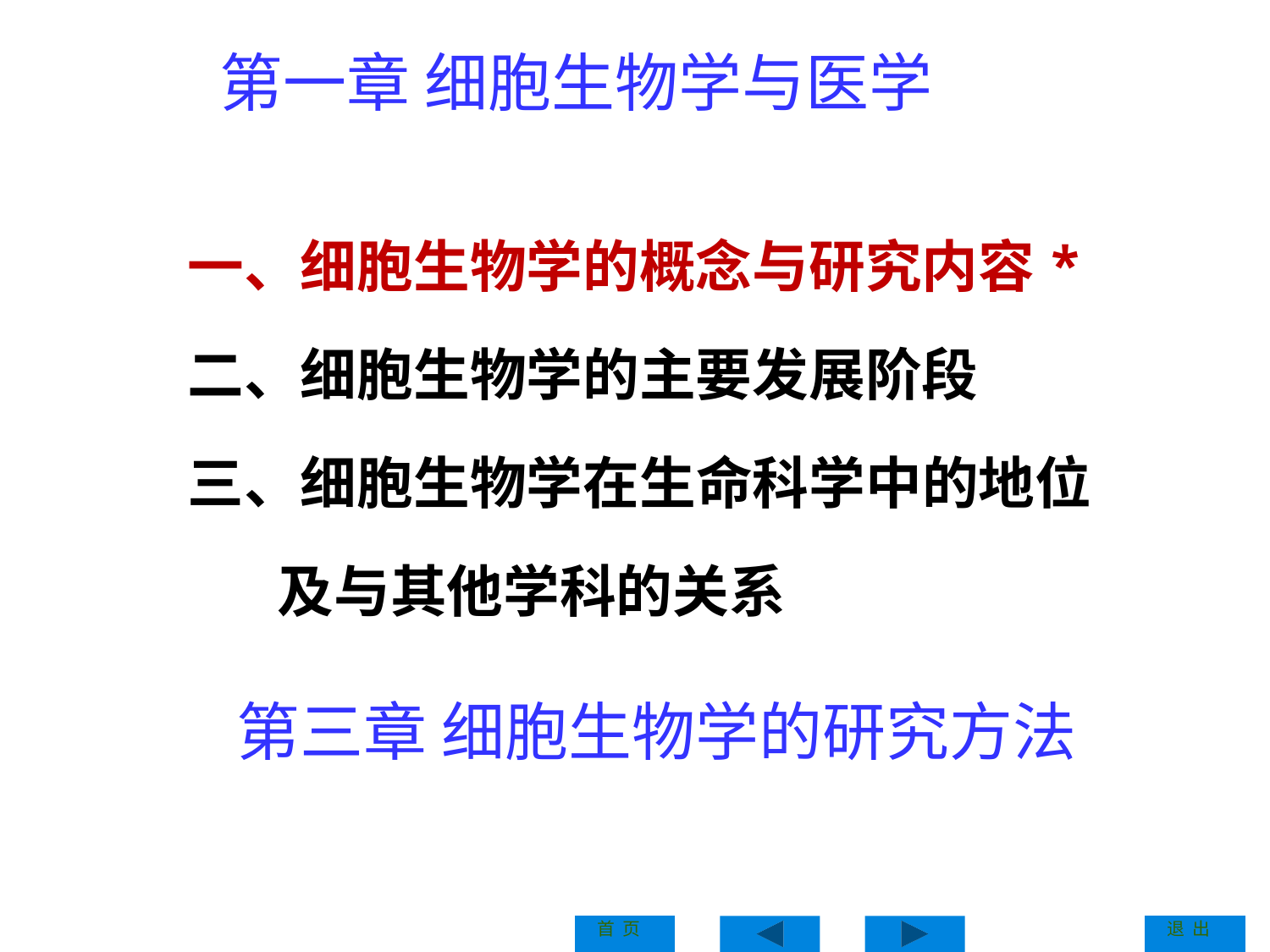

第一章 细胞生物学与医学
# 一、细胞生物学的概念与研究内容* 二、细胞生物学的主要发展阶段 三、细胞生物学在生命科学中的地位 及与其他学科的关系
第三章 细胞生物学的研究方法
Introduction
首  页

退  出